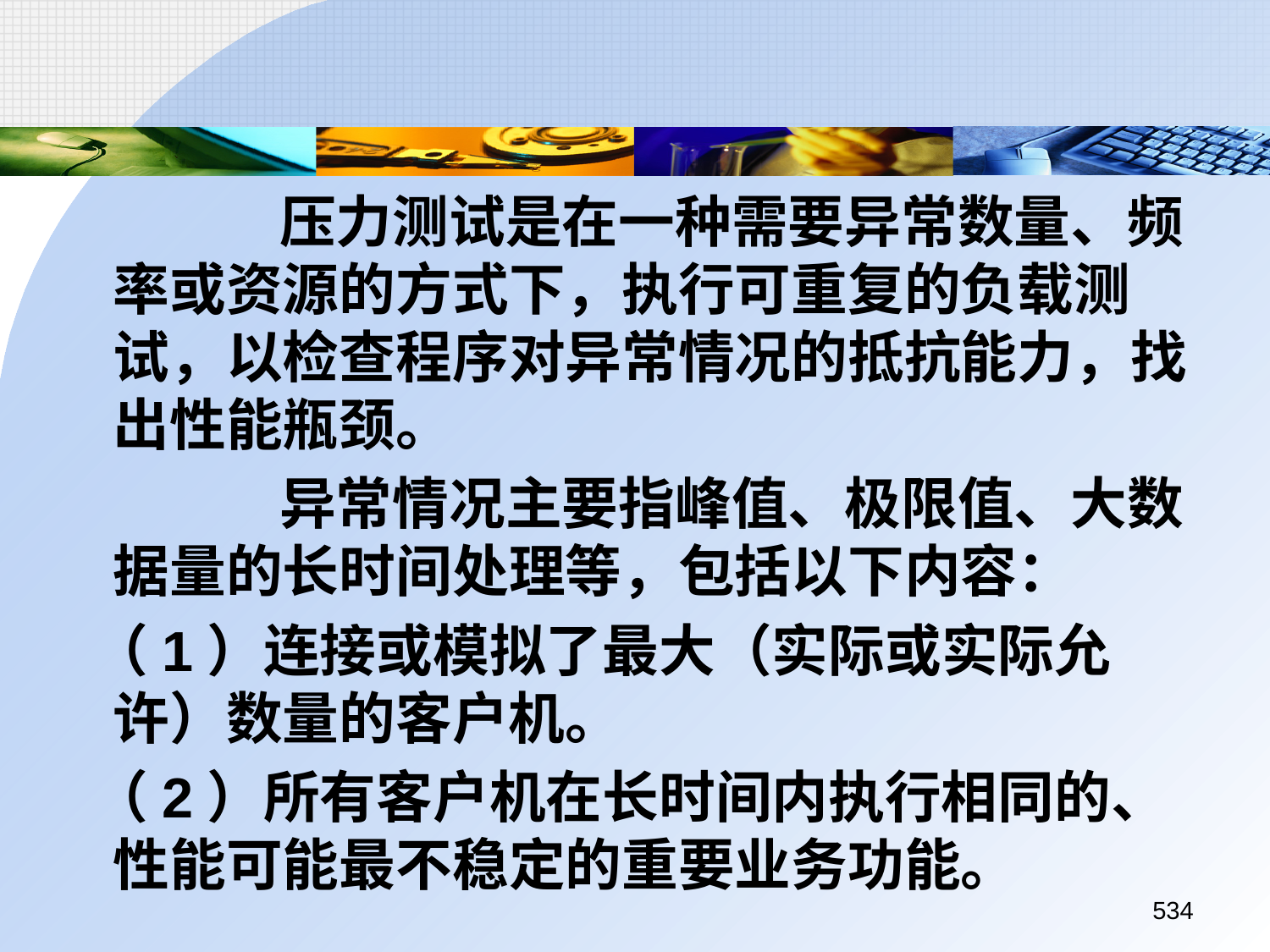

压力测试是在一种需要异常数量、频率或资源的方式下，执行可重复的负载测试，以检查程序对异常情况的抵抗能力，找出性能瓶颈。
		  异常情况主要指峰值、极限值、大数据量的长时间处理等，包括以下内容：
 （1）连接或模拟了最大（实际或实际允许）数量的客户机。
 （2）所有客户机在长时间内执行相同的、性能可能最不稳定的重要业务功能。
534